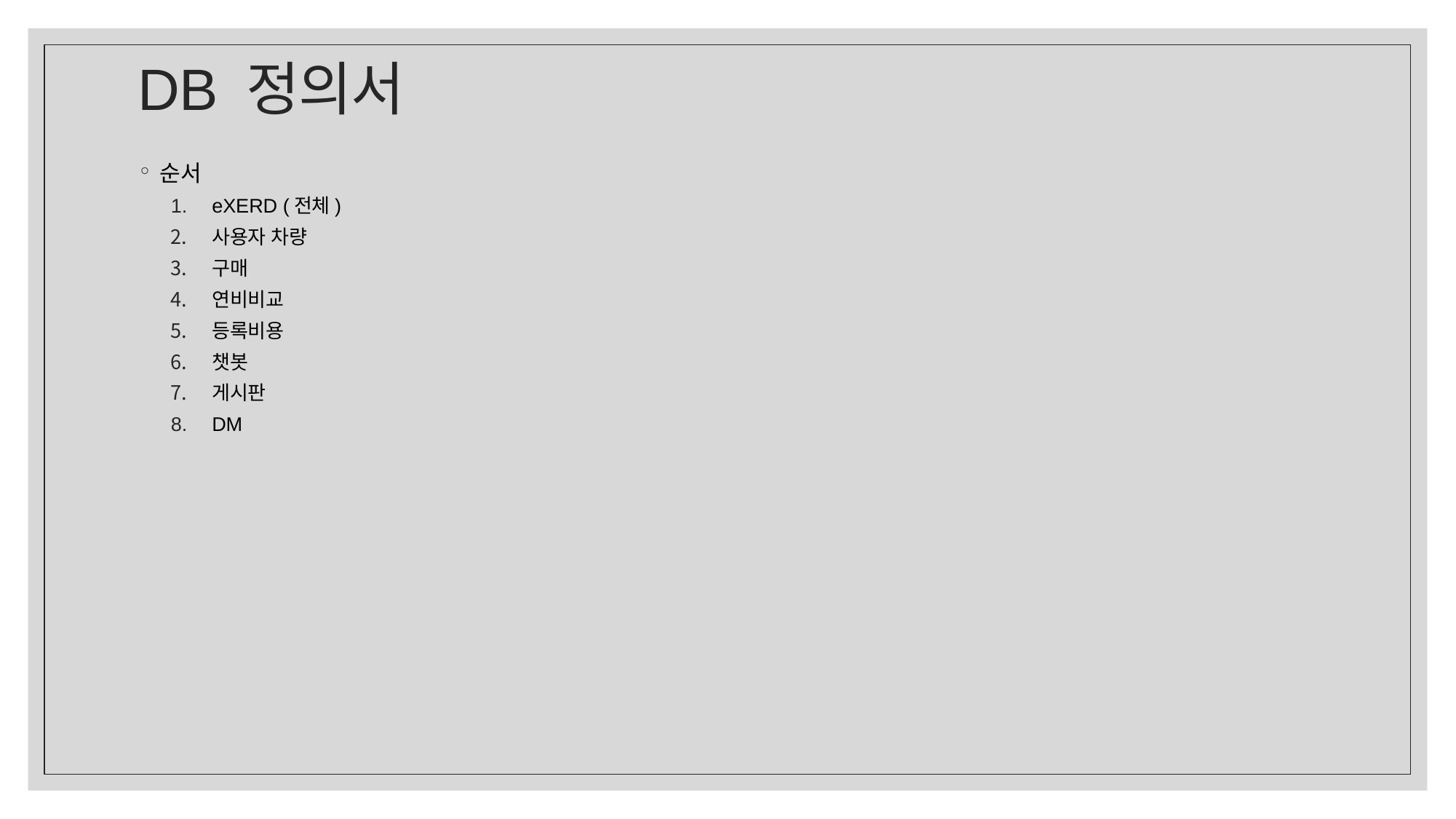

# DB 정의서
순서
eXERD (전체)
사용자 차량
구매
연비비교
등록비용
챗봇
게시판
DM